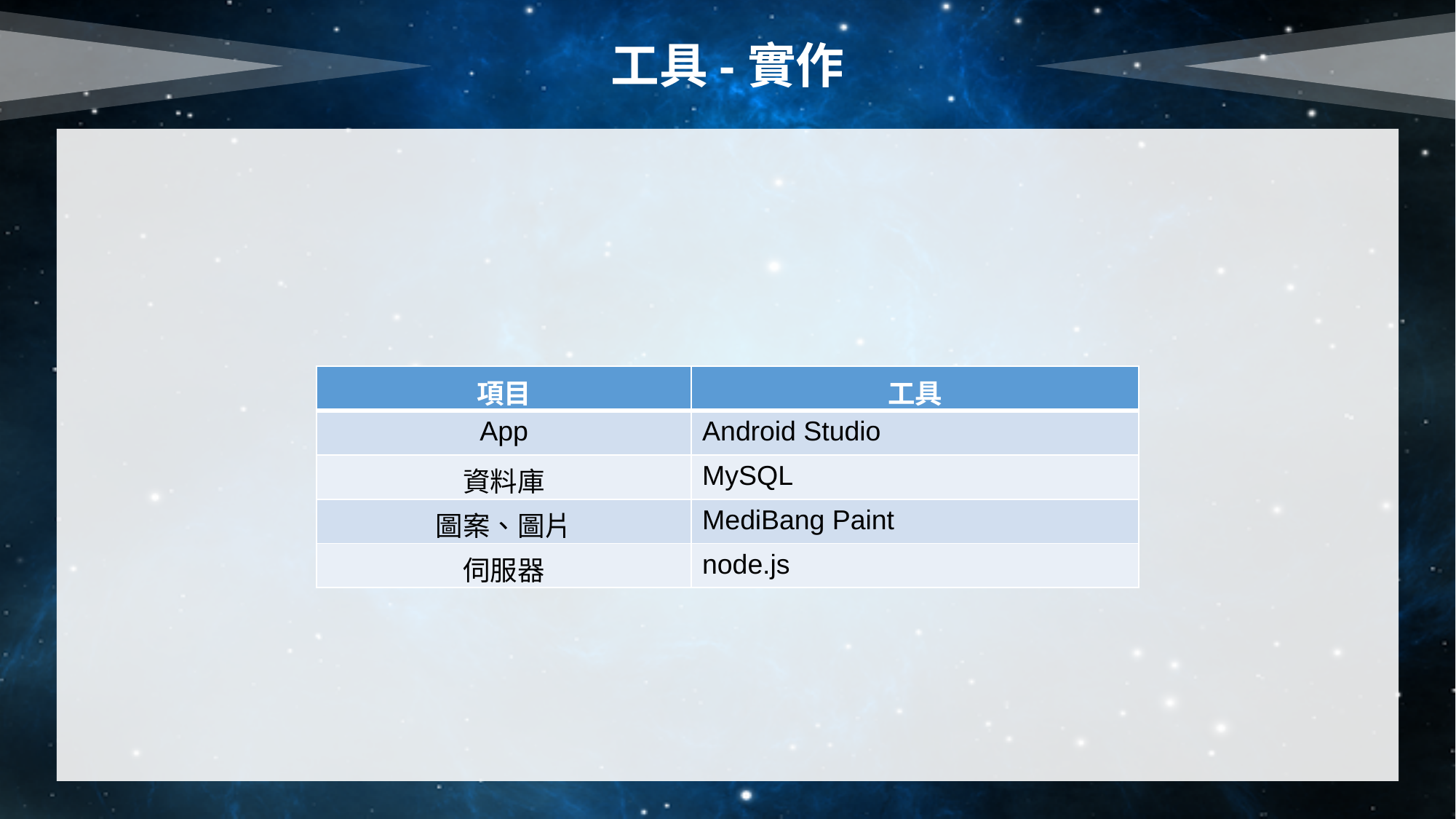

工具-實作

| 項目 | 工具 |
| --- | --- |
| App | Android Studio |
| 資料庫 | MySQL |
| 圖案、圖片 | MediBang Paint |
| 伺服器 | node.js |